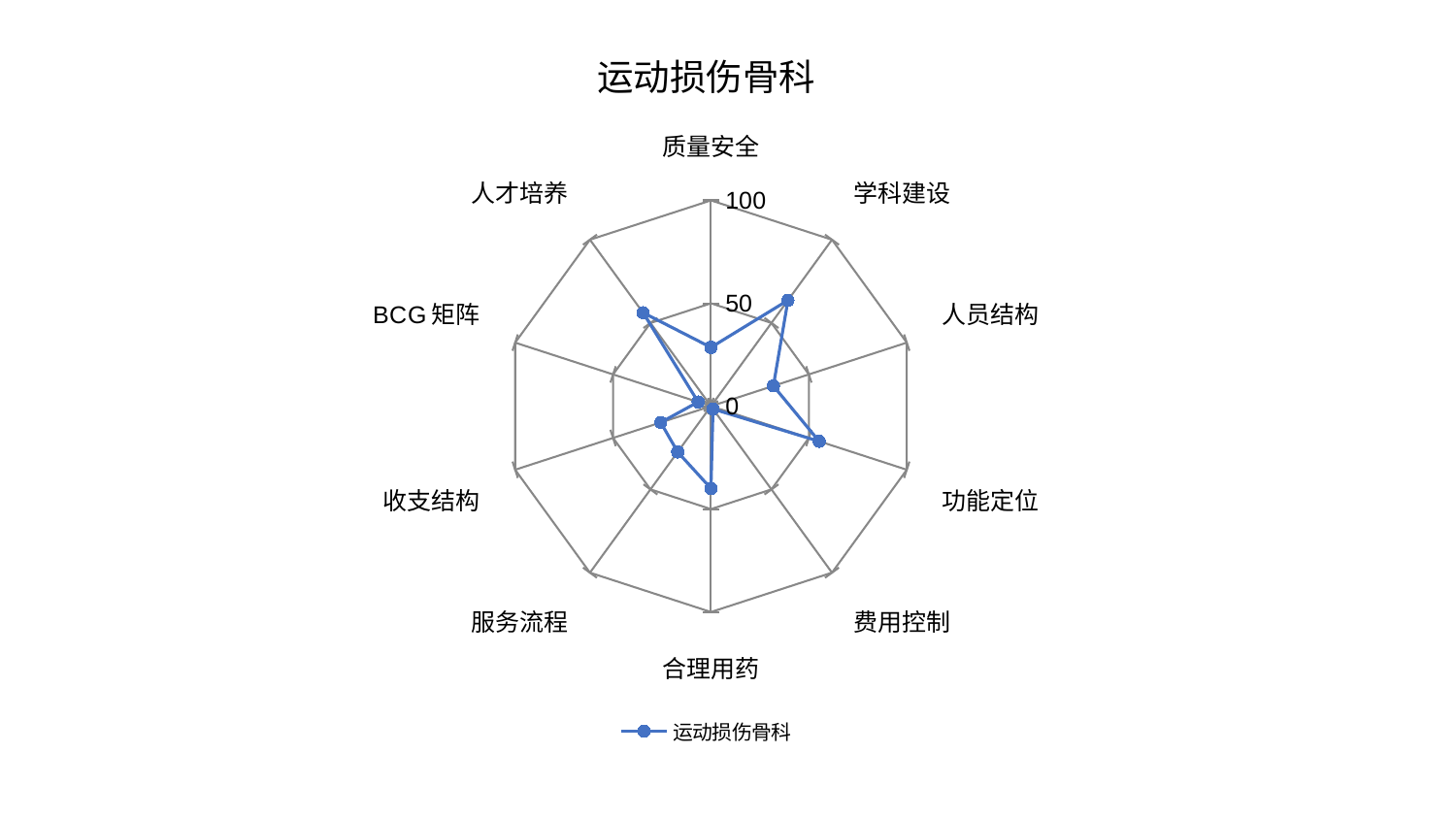

### Chart: 运动损伤骨科

| Category | 运动损伤骨科 |
|---|---|
| 质量安全 | 28.56826061537448 |
| 学科建设 | 63.615707502516514 |
| 人员结构 | 31.88362329702085 |
| 功能定位 | 55.24931929482064 |
| 费用控制 | 1.6919517656016838 |
| 合理用药 | 39.98216430523453 |
| 服务流程 | 27.519837652536157 |
| 收支结构 | 25.644173429695012 |
| BCG矩阵 | 6.577840545398828 |
| 人才培养 | 56.17055346313171 |
151